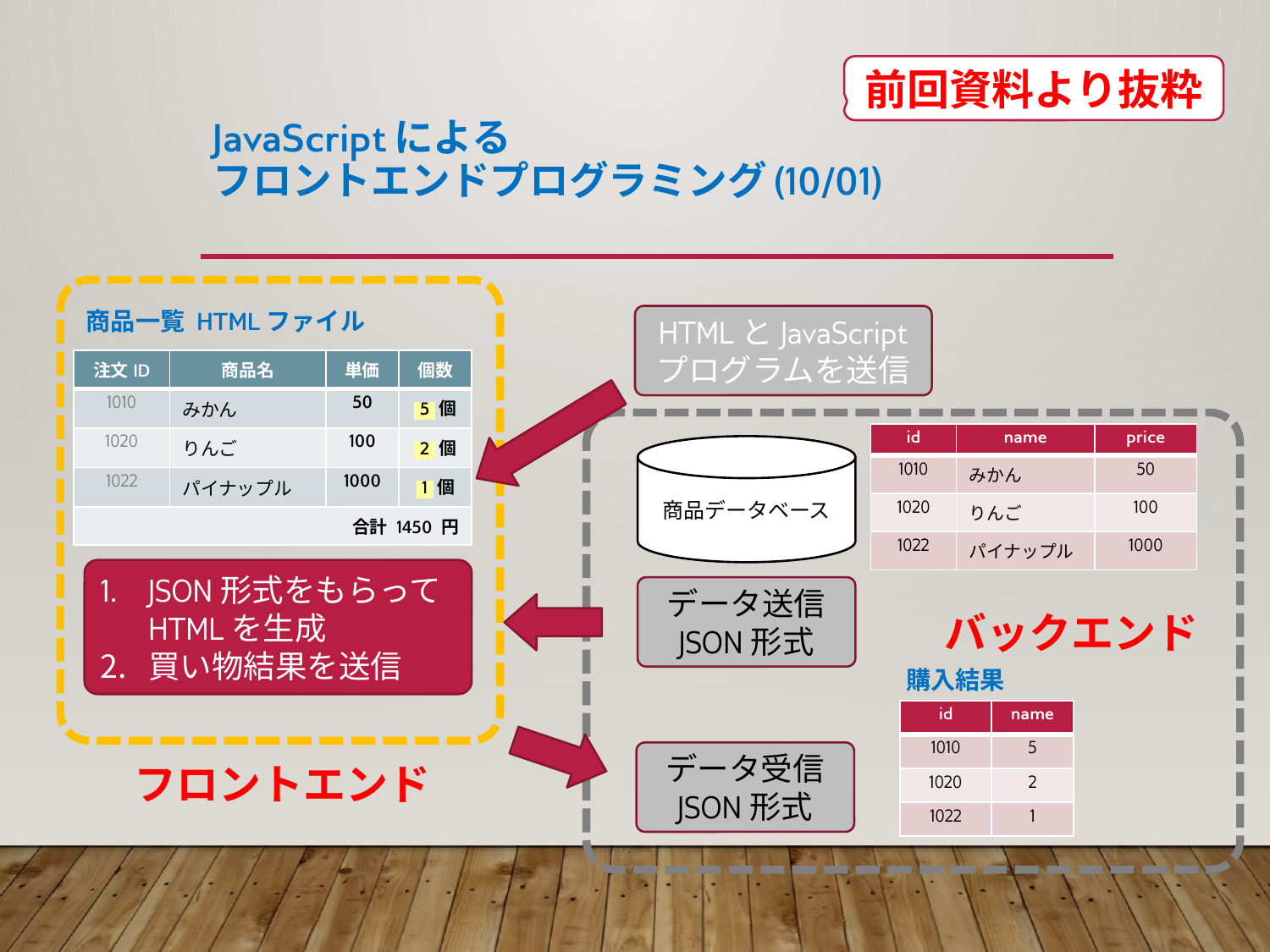

前回資料より抜粋
# JavaScriptによる フロントエンドプログラミング(10/01)

商品一覧 HTMLファイル
HTMLとJavaScript プログラムを送信
| 注文ID | 商品名 | 単価 | 個数 |
| --- | --- | --- | --- |
| 1010 | みかん | 50 | 5 個 |
| 1020 | りんご | 100 | 2 個 |
| 1022 | パイナップル | 1000 | 1 個 |
| 合計 1450 円 |  |  |  |

| id | name | price |
| --- | --- | --- |
| 1010 | みかん | 50 |
| 1020 | りんご | 100 |
| 1022 | パイナップル | 1000 |
商品データベース
JSON形式をもらって
HTMLを生成
買い物結果を送信

データ送信
JSON形式
バックエンド
購入結果
| id | name |
| --- | --- |
| 1010 | 5 |
| 1020 | 2 |
| 1022 | 1 |

データ受信
JSON形式
フロントエンド